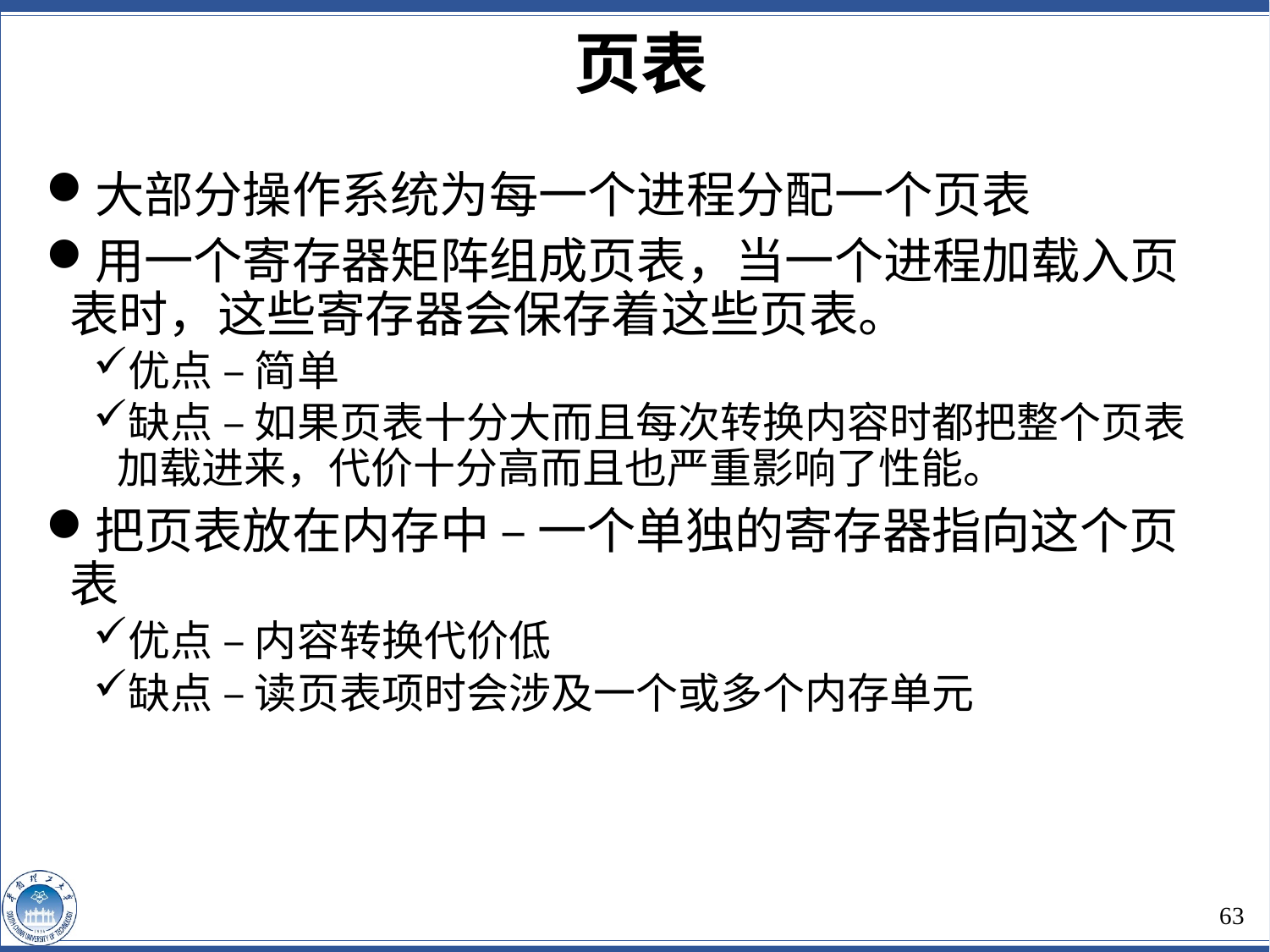

页表
大部分操作系统为每一个进程分配一个页表
用一个寄存器矩阵组成页表，当一个进程加载入页表时，这些寄存器会保存着这些页表。
优点 – 简单
缺点 – 如果页表十分大而且每次转换内容时都把整个页表加载进来，代价十分高而且也严重影响了性能。
把页表放在内存中 – 一个单独的寄存器指向这个页表
优点 – 内容转换代价低
缺点 – 读页表项时会涉及一个或多个内存单元
63